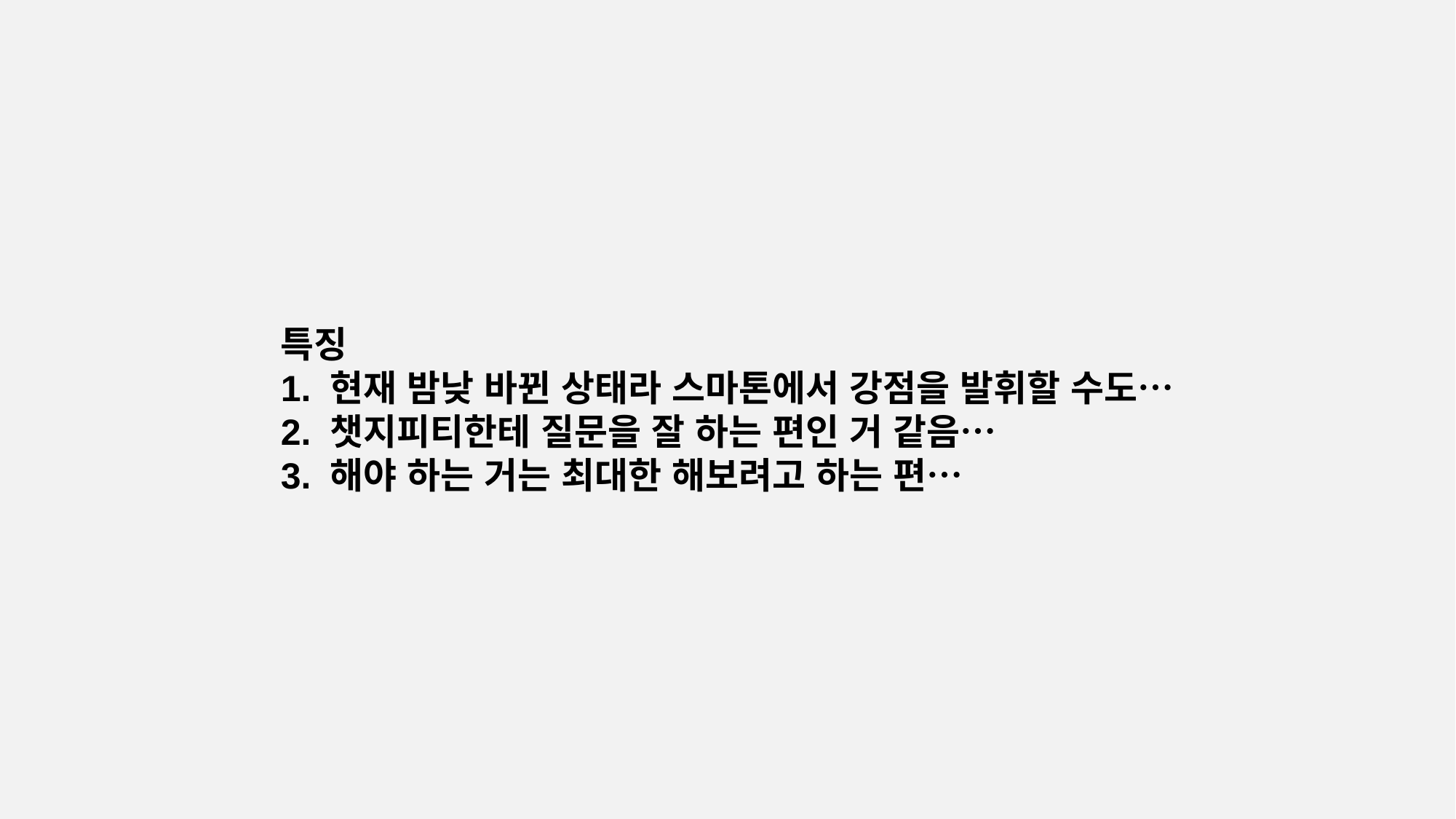

특징
1. 현재 밤낮 바뀐 상태라 스마톤에서 강점을 발휘할 수도…
2. 챗지피티한테 질문을 잘 하는 편인 거 같음…
3. 해야 하는 거는 최대한 해보려고 하는 편…